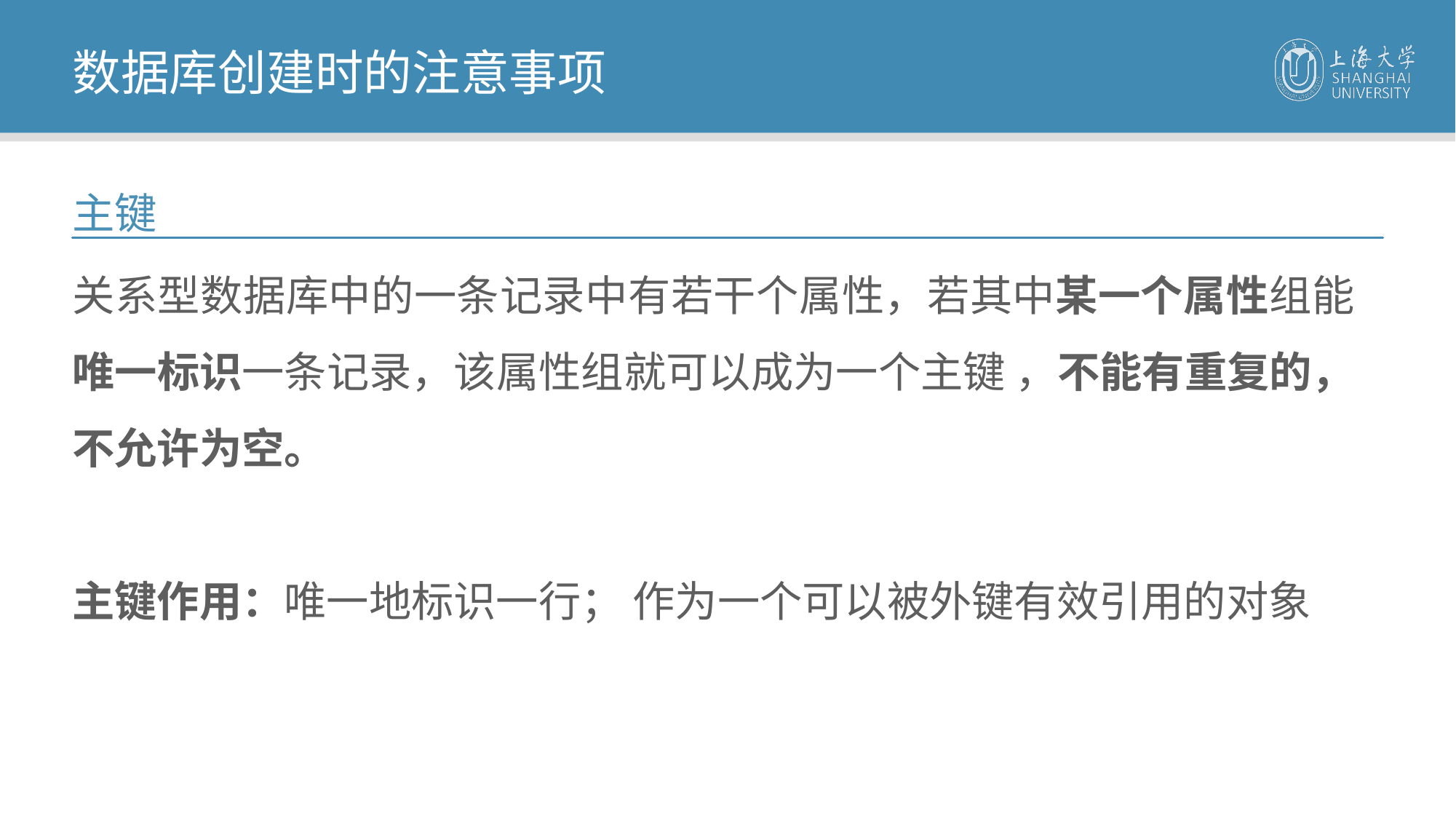

数据库创建时的注意事项
主键
关系型数据库中的一条记录中有若干个属性，若其中某一个属性组能唯一标识一条记录，该属性组就可以成为一个主键 ，不能有重复的，不允许为空。

主键作用：唯一地标识一行； 作为一个可以被外键有效引用的对象